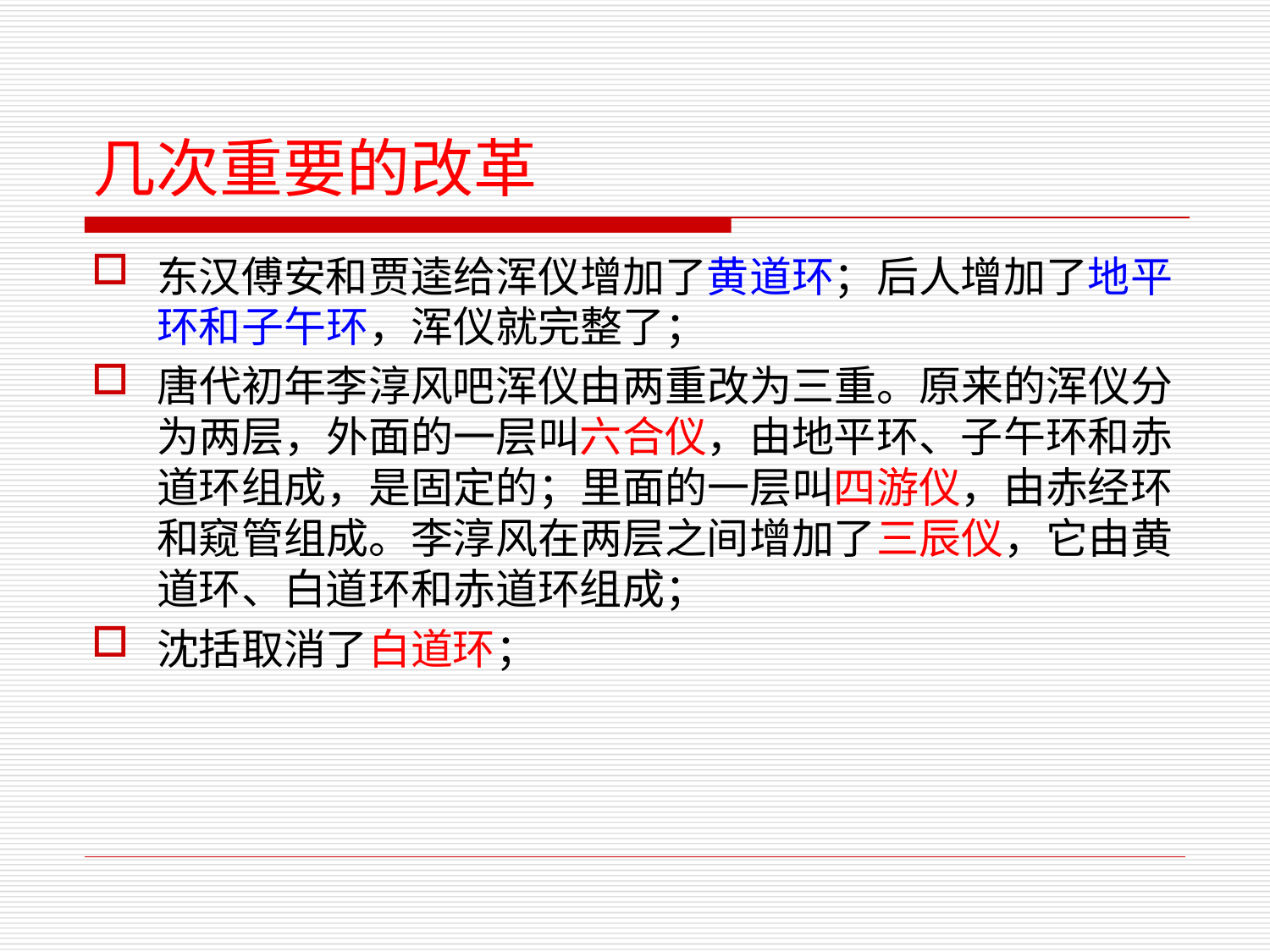

# 几次重要的改革
东汉傅安和贾逵给浑仪增加了黄道环；后人增加了地平环和子午环，浑仪就完整了；
唐代初年李淳风吧浑仪由两重改为三重。原来的浑仪分为两层，外面的一层叫六合仪，由地平环、子午环和赤道环组成，是固定的；里面的一层叫四游仪，由赤经环和窥管组成。李淳风在两层之间增加了三辰仪，它由黄道环、白道环和赤道环组成；
沈括取消了白道环；